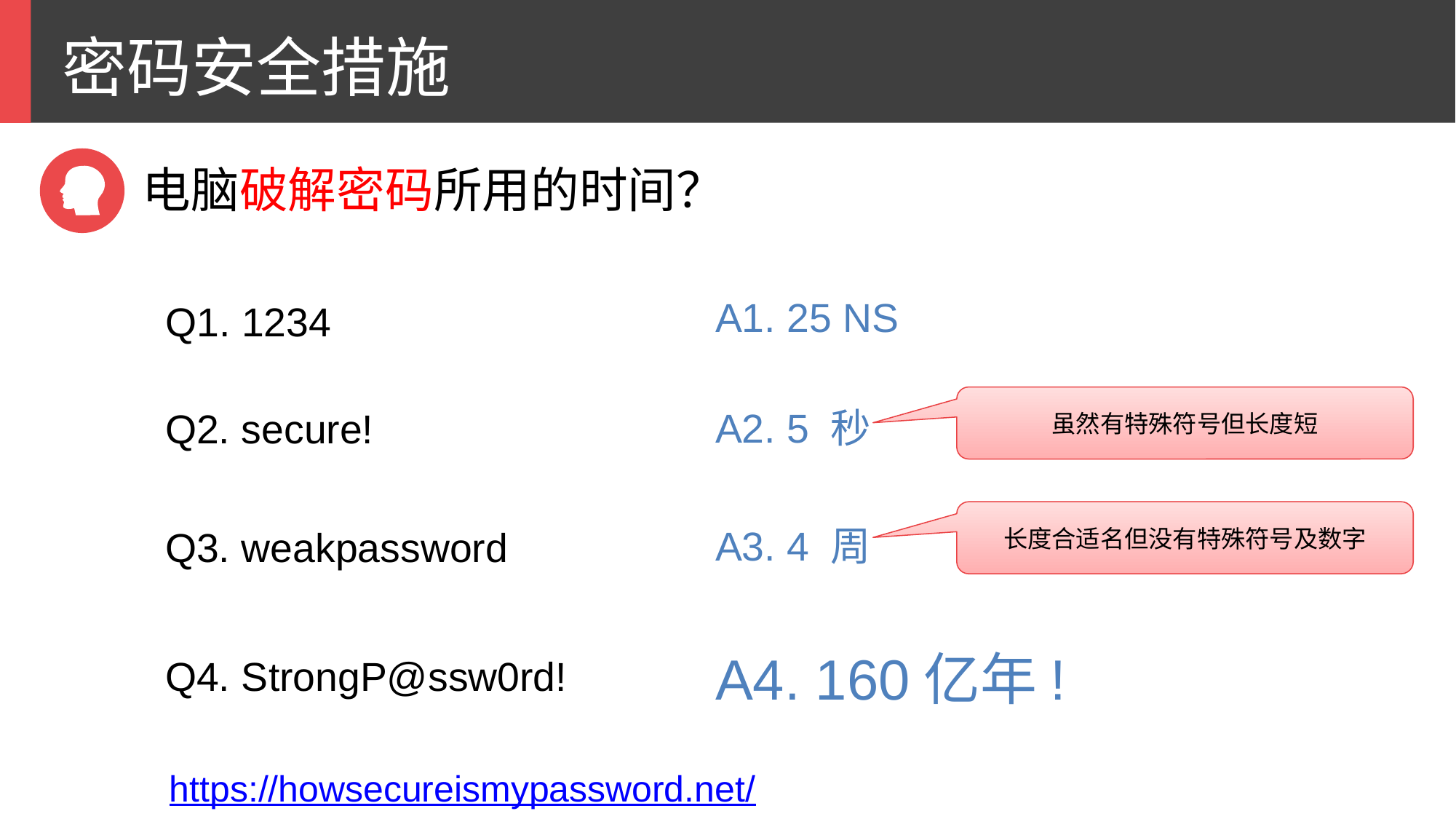

密码安全措施

电脑破解密码所用的时间？

A1. 25 NS
Q1. 1234
Q2. secure!
A2. 5 秒
虽然有特殊符号但长度短
A3. 4 周
Q3. weakpassword
长度合适名但没有特殊符号及数字
A4. 160亿年!
Q4. StrongP@ssw0rd!
https://howsecureismypassword.net/